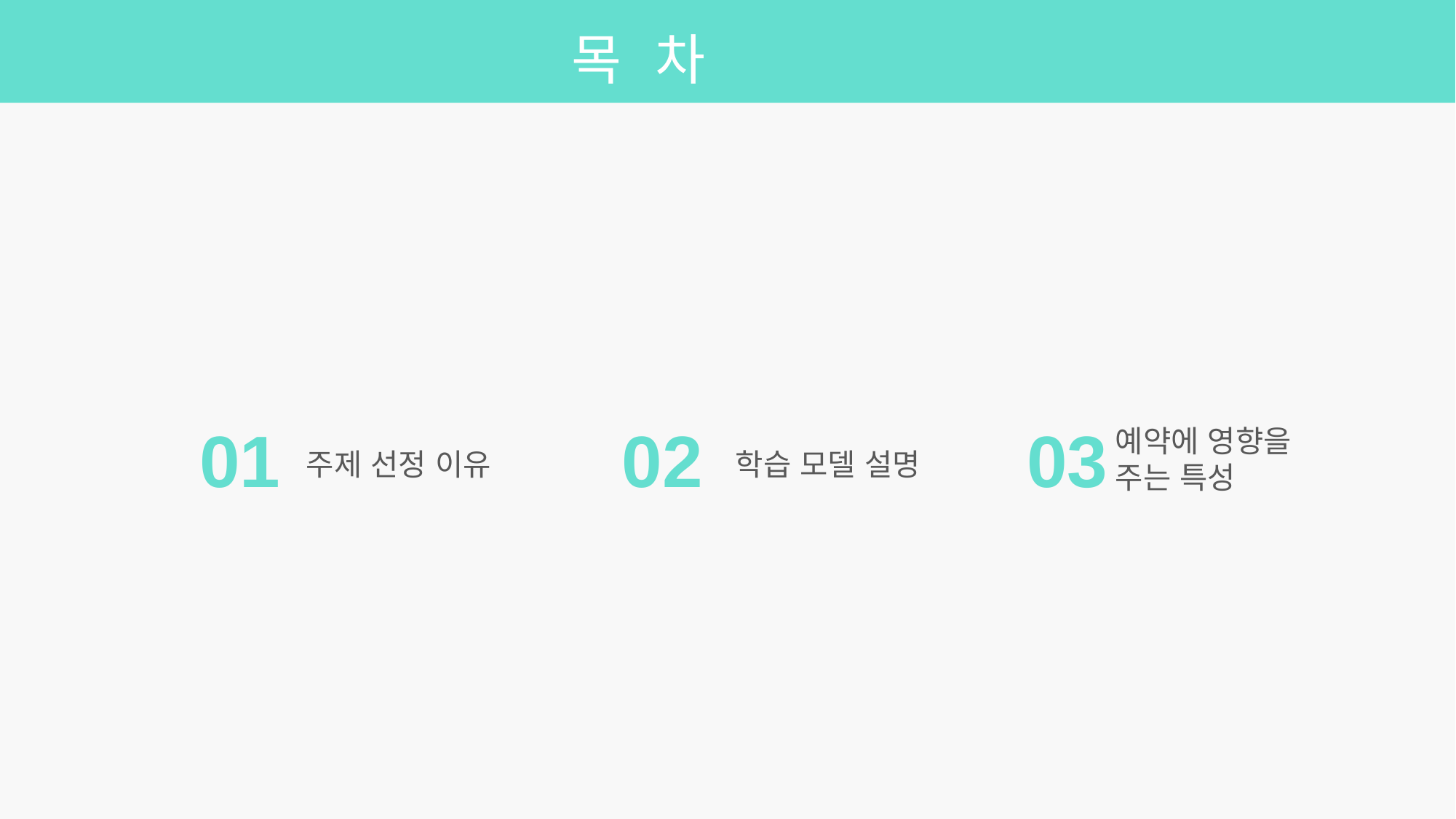

목 차
01
주제 선정 이유
02
학습 모델 설명
03
예약에 영향을
주는 특성